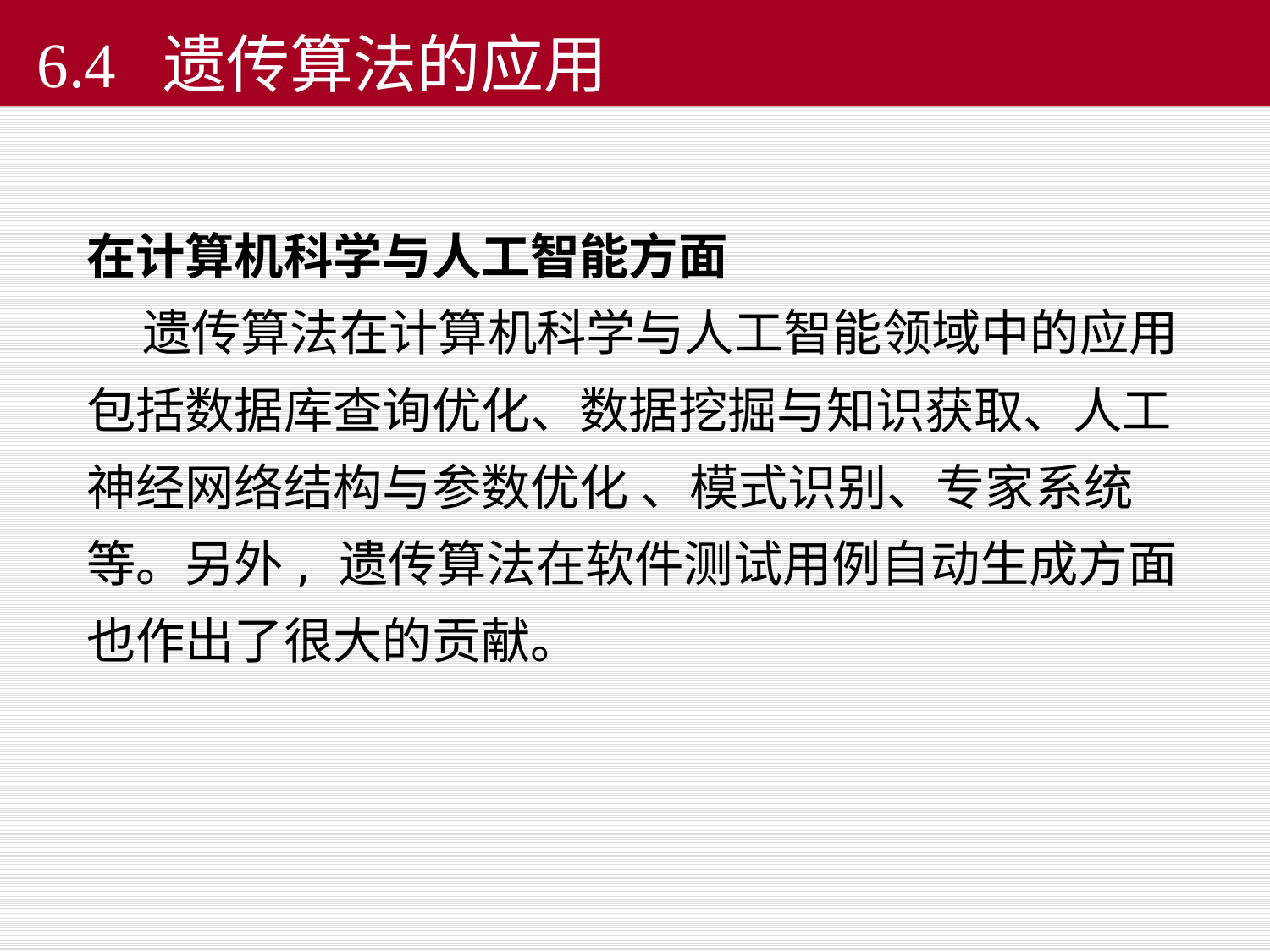

#
6.4  遗传算法的应用
在计算机科学与人工智能方面
    遗传算法在计算机科学与人工智能领域中的应用包括数据库查询优化、数据挖掘与知识获取、人工神经网络结构与参数优化 、模式识别、专家系统等。另外, 遗传算法在软件测试用例自动生成方面也作出了很大的贡献。

145